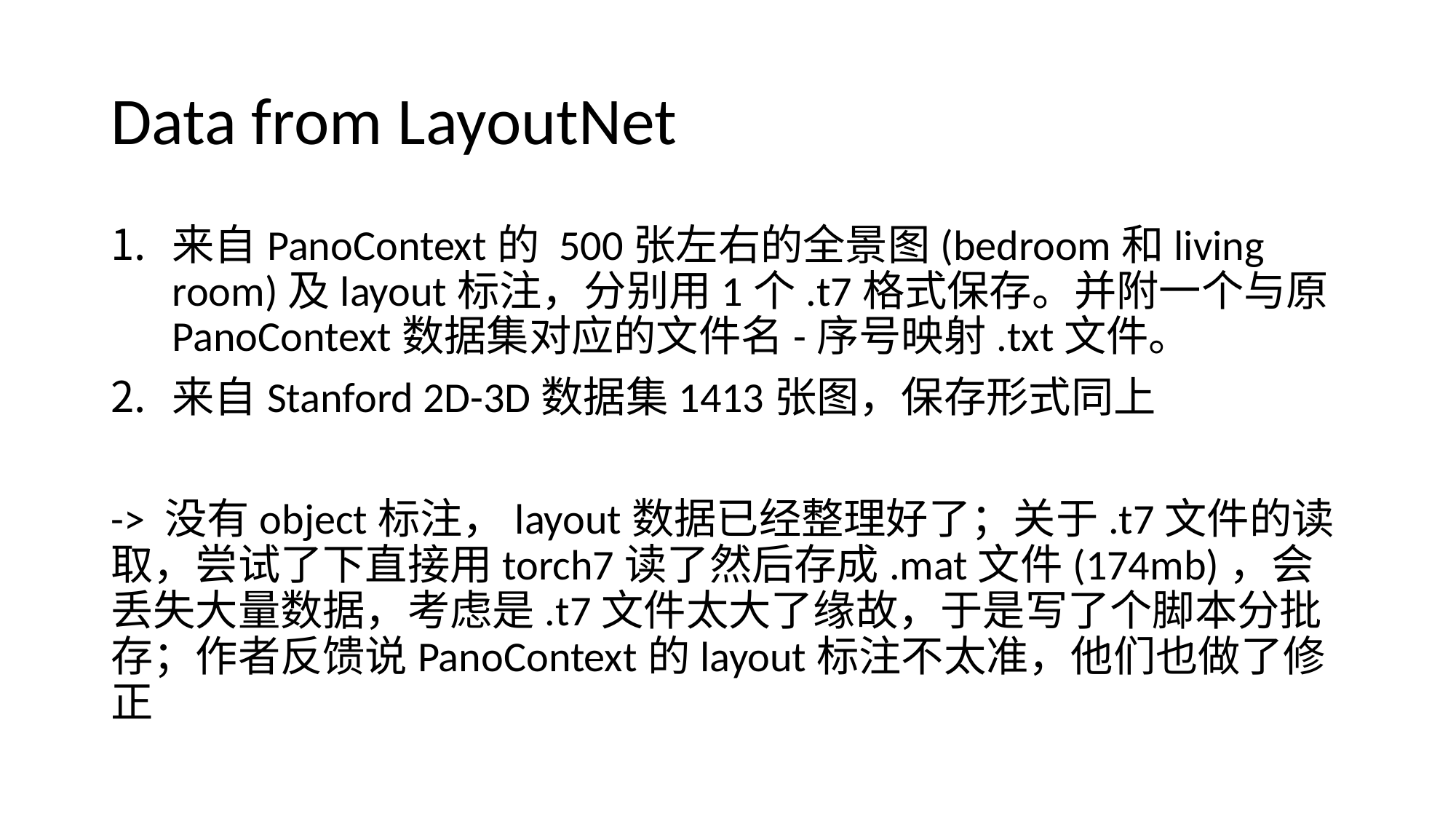

# Data from LayoutNet
来自PanoContext的 500张左右的全景图(bedroom和living room)及layout标注，分别用1个.t7格式保存。并附一个与原PanoContext数据集对应的文件名-序号映射.txt文件。
来自Stanford 2D-3D数据集1413张图，保存形式同上

-> 没有object标注，layout数据已经整理好了；关于.t7文件的读取，尝试了下直接用torch7读了然后存成.mat文件(174mb)，会丢失大量数据，考虑是.t7文件太大了缘故，于是写了个脚本分批存；作者反馈说PanoContext的layout标注不太准，他们也做了修正